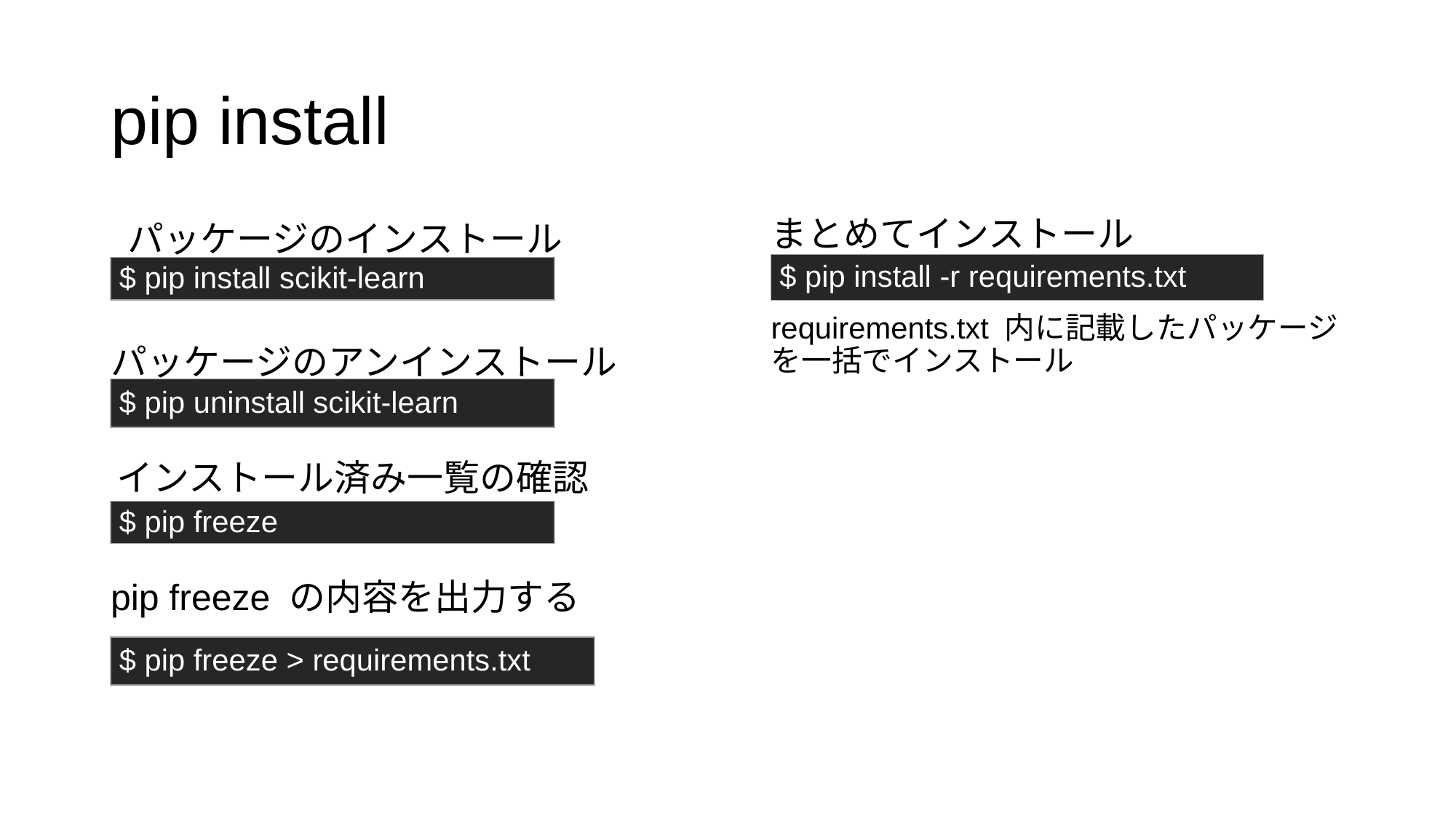

# pip install
まとめてインストール
 パッケージのインストール
$ pip install -r requirements.txt
$ pip install scikit-learn
requirements.txt 内に記載したパッケージを一括でインストール
パッケージのアンインストール
$ pip uninstall scikit-learn
 インストール済み一覧の確認
$ pip freeze
pip freeze の内容を出力する
$ pip freeze > requirements.txt